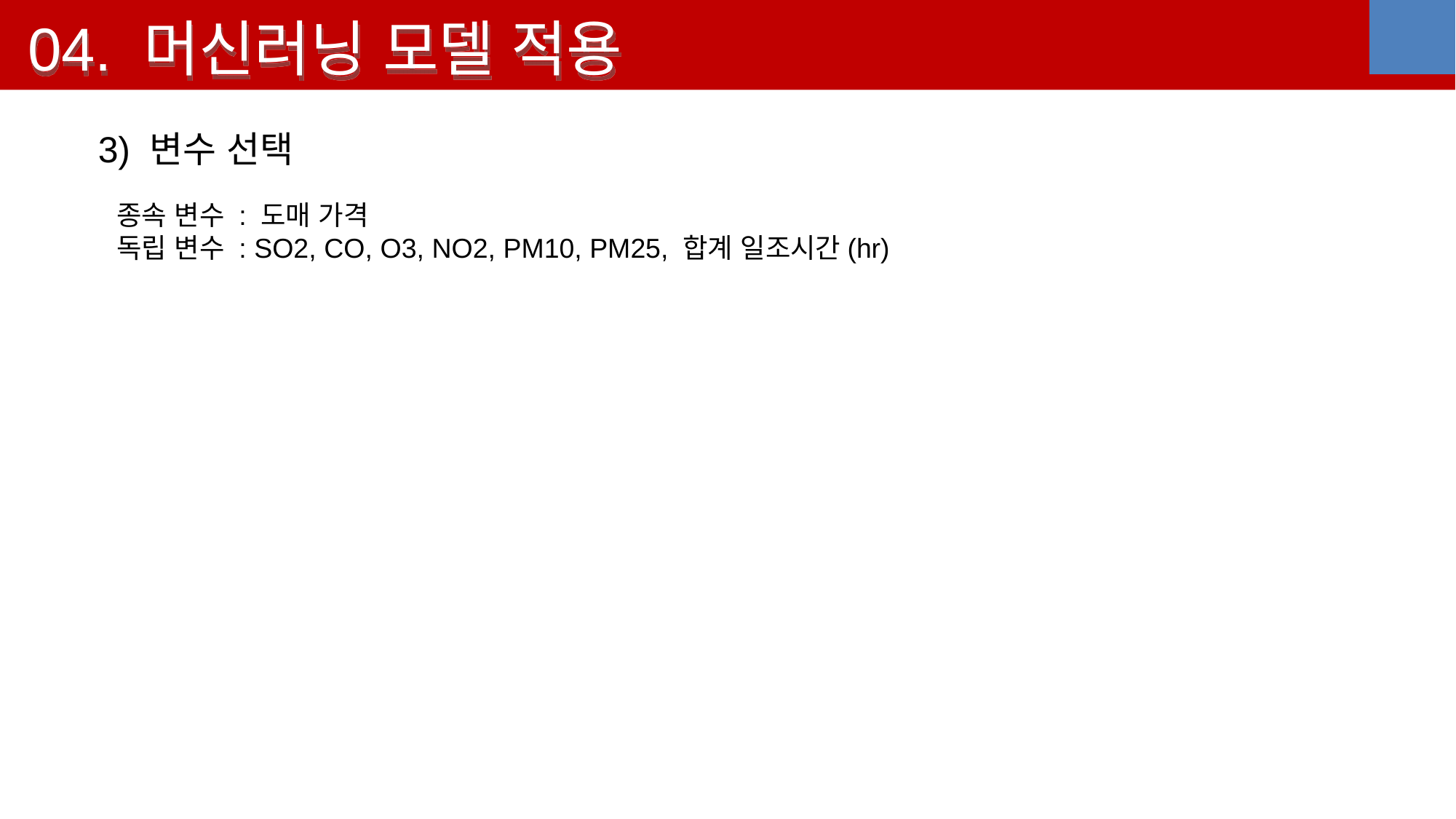

04. 머신러닝 모델 적용
3) 변수 선택
종속 변수 : 도매 가격
독립 변수 : SO2, CO, O3, NO2, PM10, PM25, 합계 일조시간(hr)